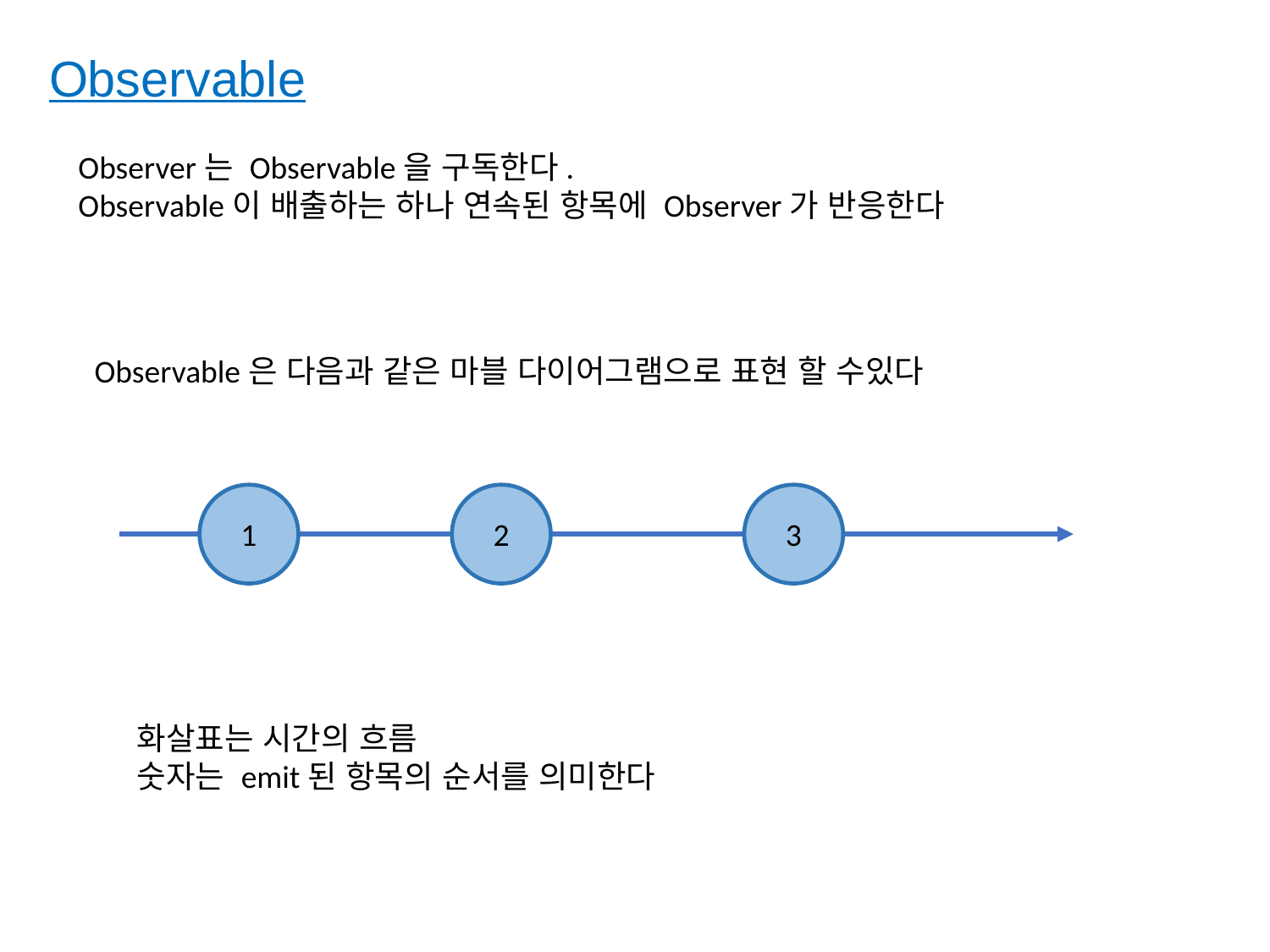

Observable
Observer는 Observable을 구독한다.
Observable이 배출하는 하나 연속된 항목에 Observer가 반응한다
Observable은 다음과 같은 마블 다이어그램으로 표현 할 수있다

1
2
3
화살표는 시간의 흐름
숫자는 emit된 항목의 순서를 의미한다